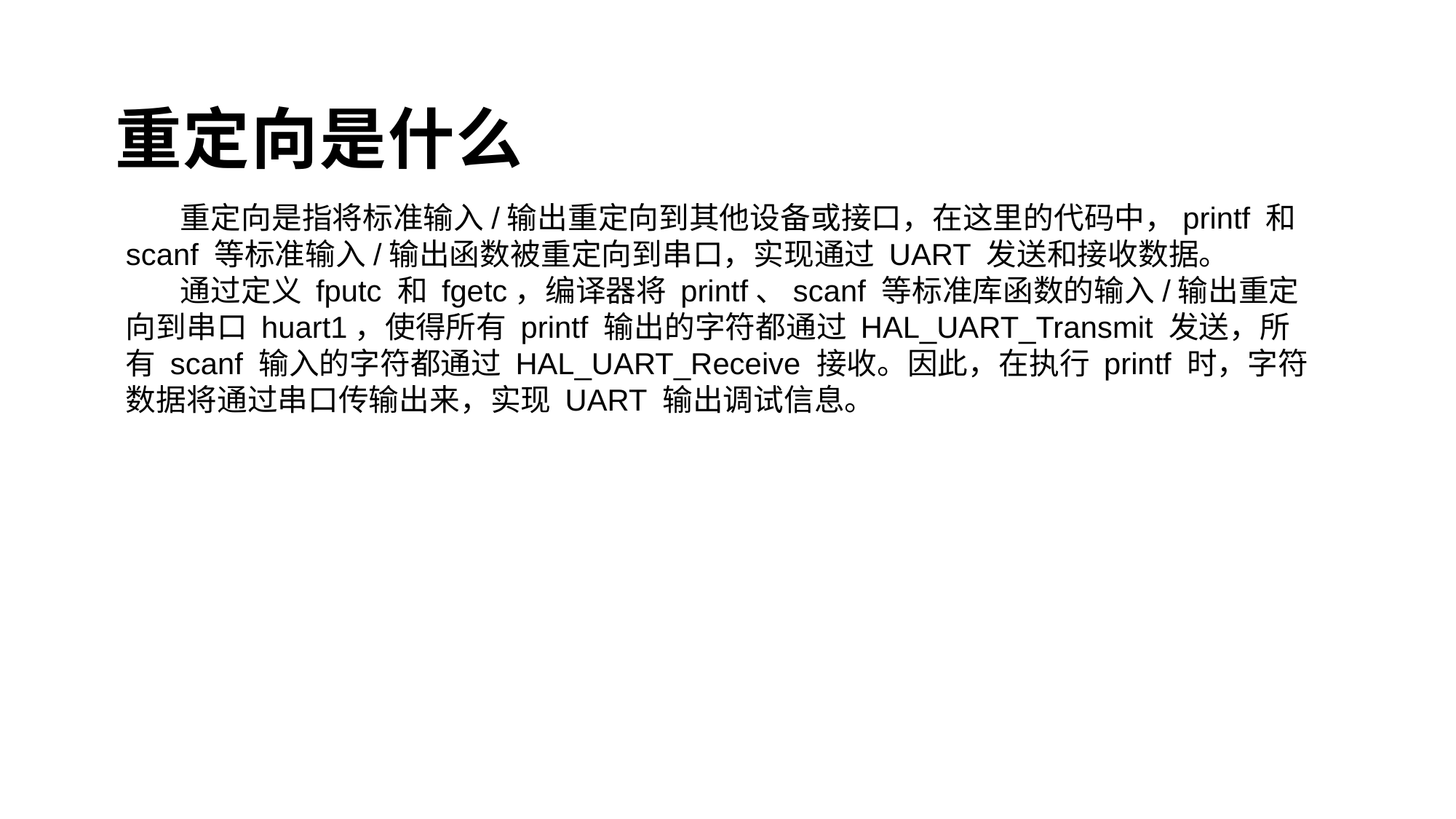

# 重定向是什么
重定向是指将标准输入/输出重定向到其他设备或接口，在这里的代码中，printf 和 scanf 等标准输入/输出函数被重定向到串口，实现通过 UART 发送和接收数据。
通过定义 fputc 和 fgetc，编译器将 printf、scanf 等标准库函数的输入/输出重定向到串口 huart1，使得所有 printf 输出的字符都通过 HAL_UART_Transmit 发送，所有 scanf 输入的字符都通过 HAL_UART_Receive 接收。因此，在执行 printf 时，字符数据将通过串口传输出来，实现 UART 输出调试信息。